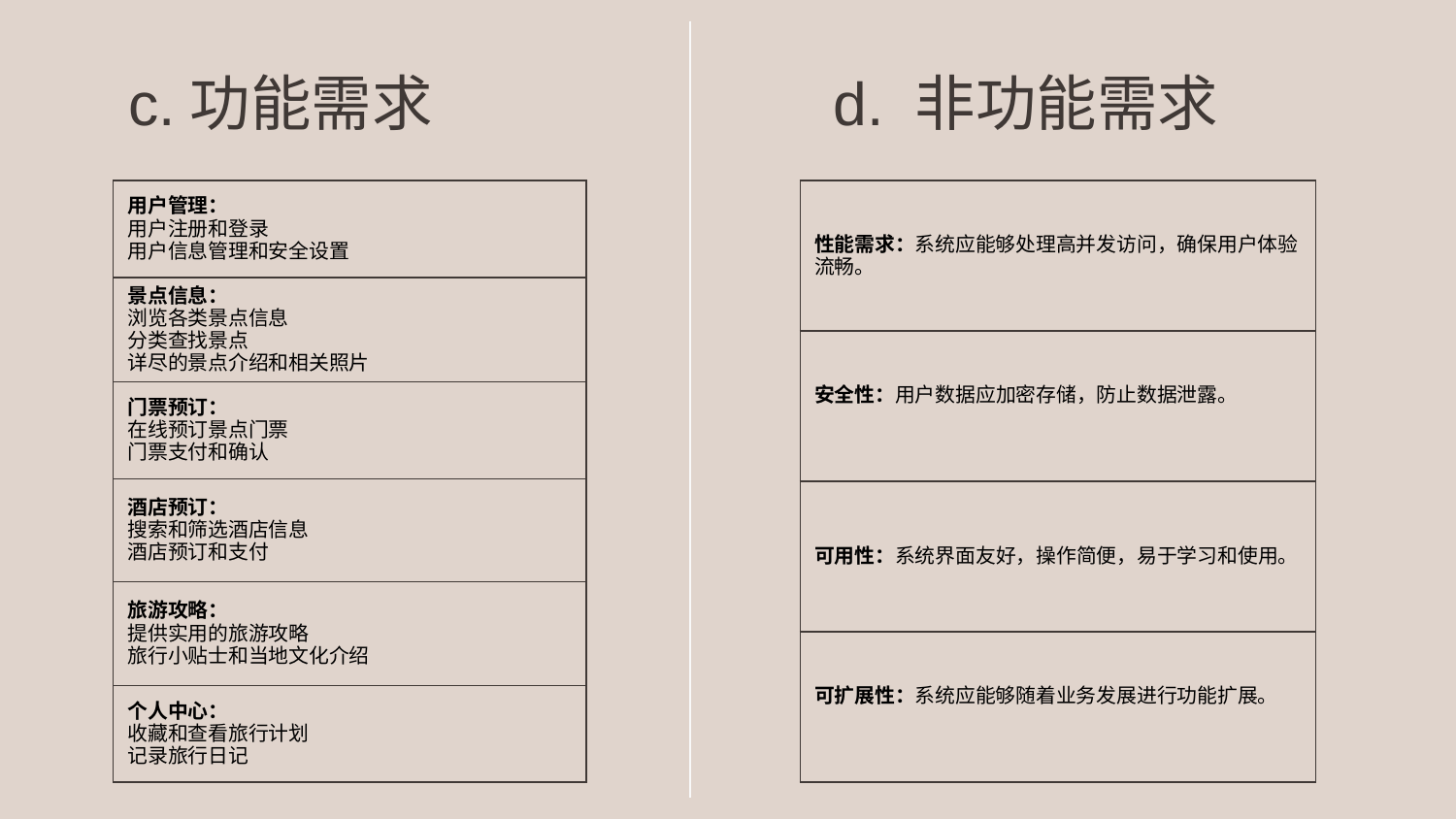

# c.功能需求
d. 非功能需求
| 用户管理： 用户注册和登录 用户信息管理和安全设置 |
| --- |
| 景点信息： 浏览各类景点信息 分类查找景点 详尽的景点介绍和相关照片 |
| 门票预订： 在线预订景点门票 门票支付和确认 |
| 酒店预订： 搜索和筛选酒店信息 酒店预订和支付 |
| 旅游攻略： 提供实用的旅游攻略 旅行小贴士和当地文化介绍 |
| 个人中心： 收藏和查看旅行计划 记录旅行日记 |
| 性能需求：系统应能够处理高并发访问，确保用户体验流畅。 |
| --- |
| 安全性：用户数据应加密存储，防止数据泄露。 |
| 可用性：系统界面友好，操作简便，易于学习和使用。 |
| 可扩展性：系统应能够随着业务发展进行功能扩展。 |